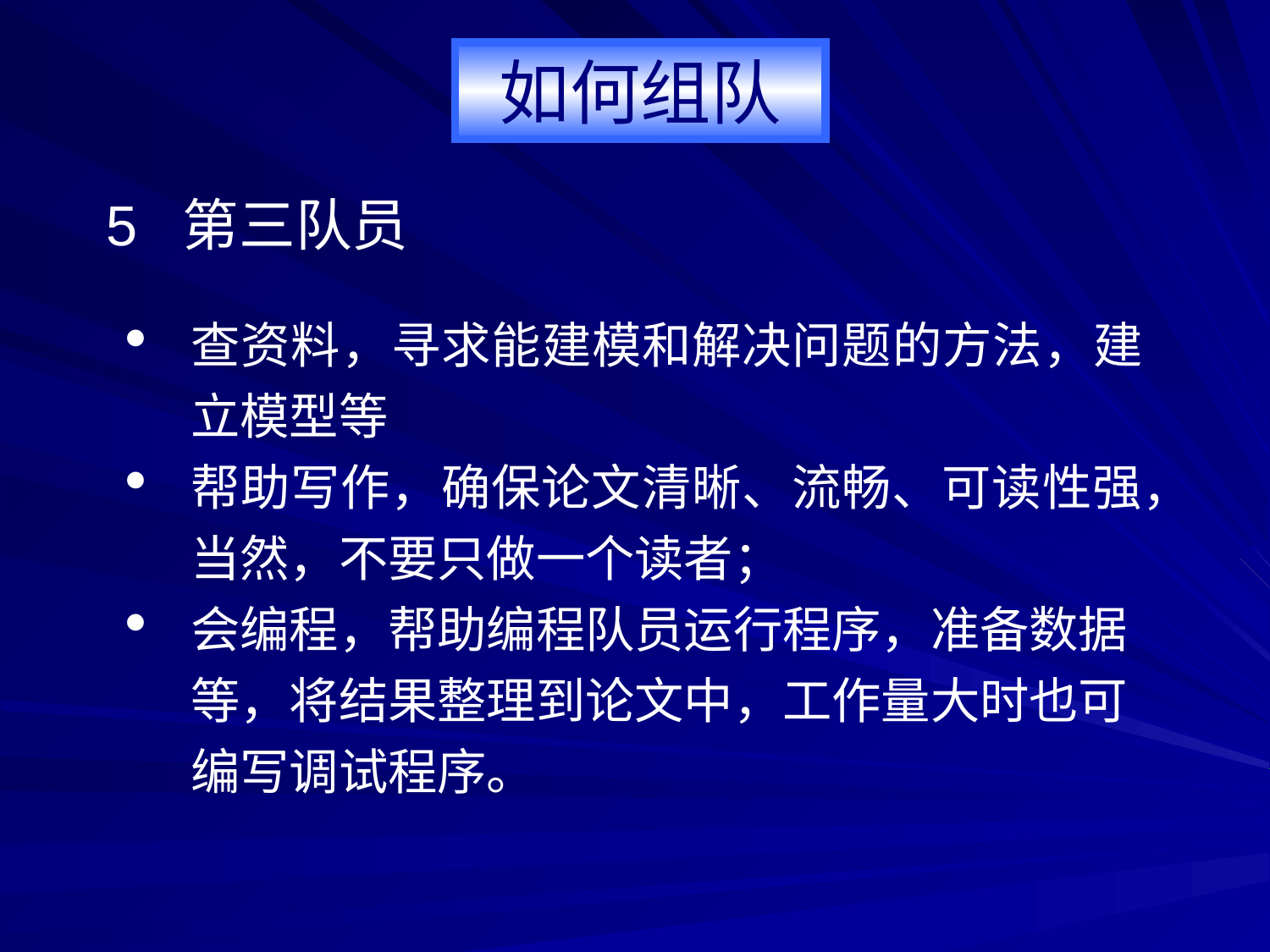

如何组队
5  第三队员
查资料，寻求能建模和解决问题的方法，建立模型等
帮助写作，确保论文清晰、流畅、可读性强，当然，不要只做一个读者；
会编程，帮助编程队员运行程序，准备数据等，将结果整理到论文中，工作量大时也可编写调试程序。